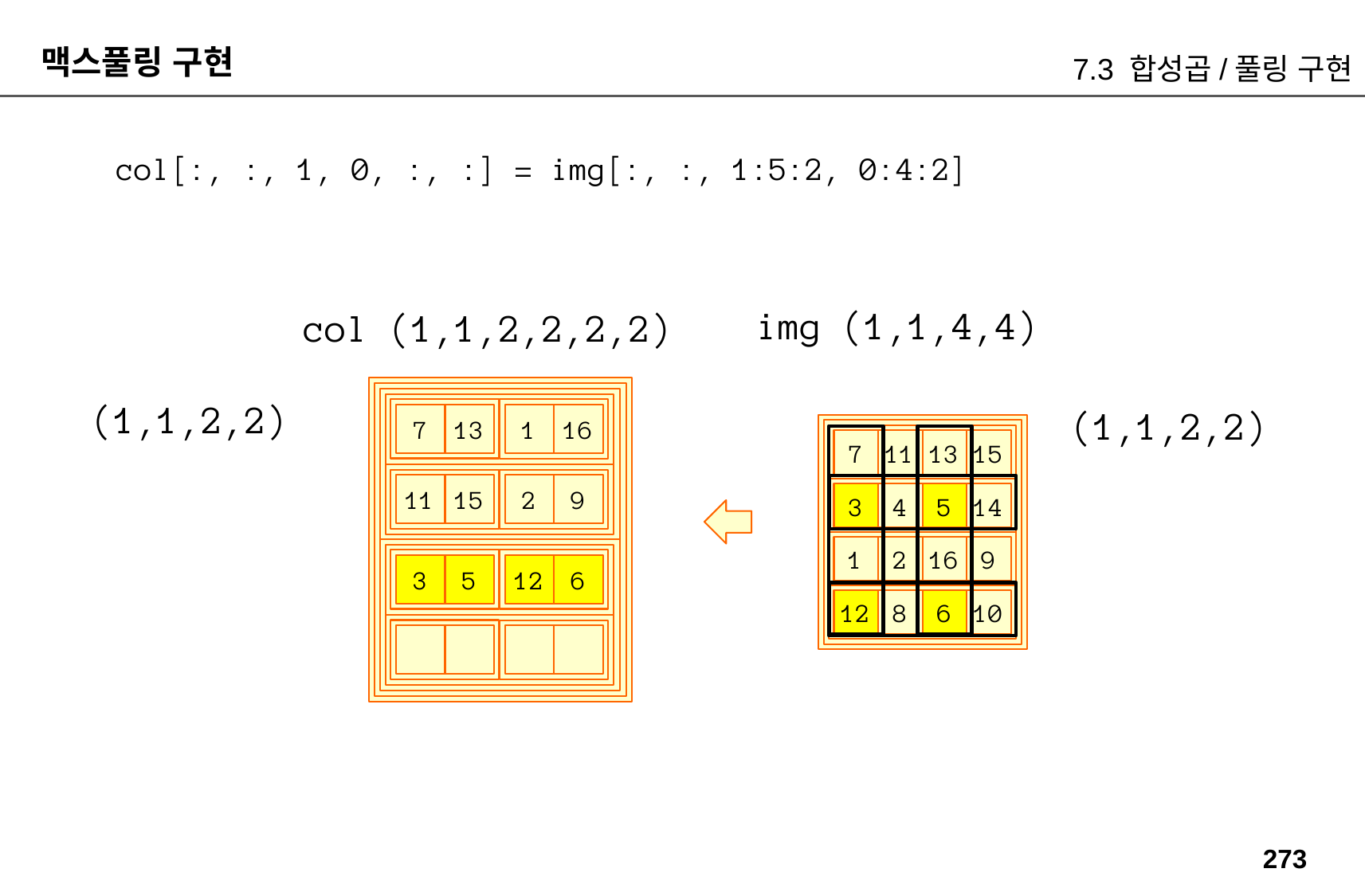

맥스풀링 구현
7.3 합성곱/풀링 구현
col[:, :, 1, 0, :, :] = img[:, :, 1:5:2, 0:4:2]
img (1,1,4,4)
col (1,1,2,2,2,2)

(1,1,2,2)

(1,1,2,2)

13
7
16
1

7
11
13
15

15
11
9
2

3
4
5
14

1
2
16
9

5
3
6
12

12
8
6
10